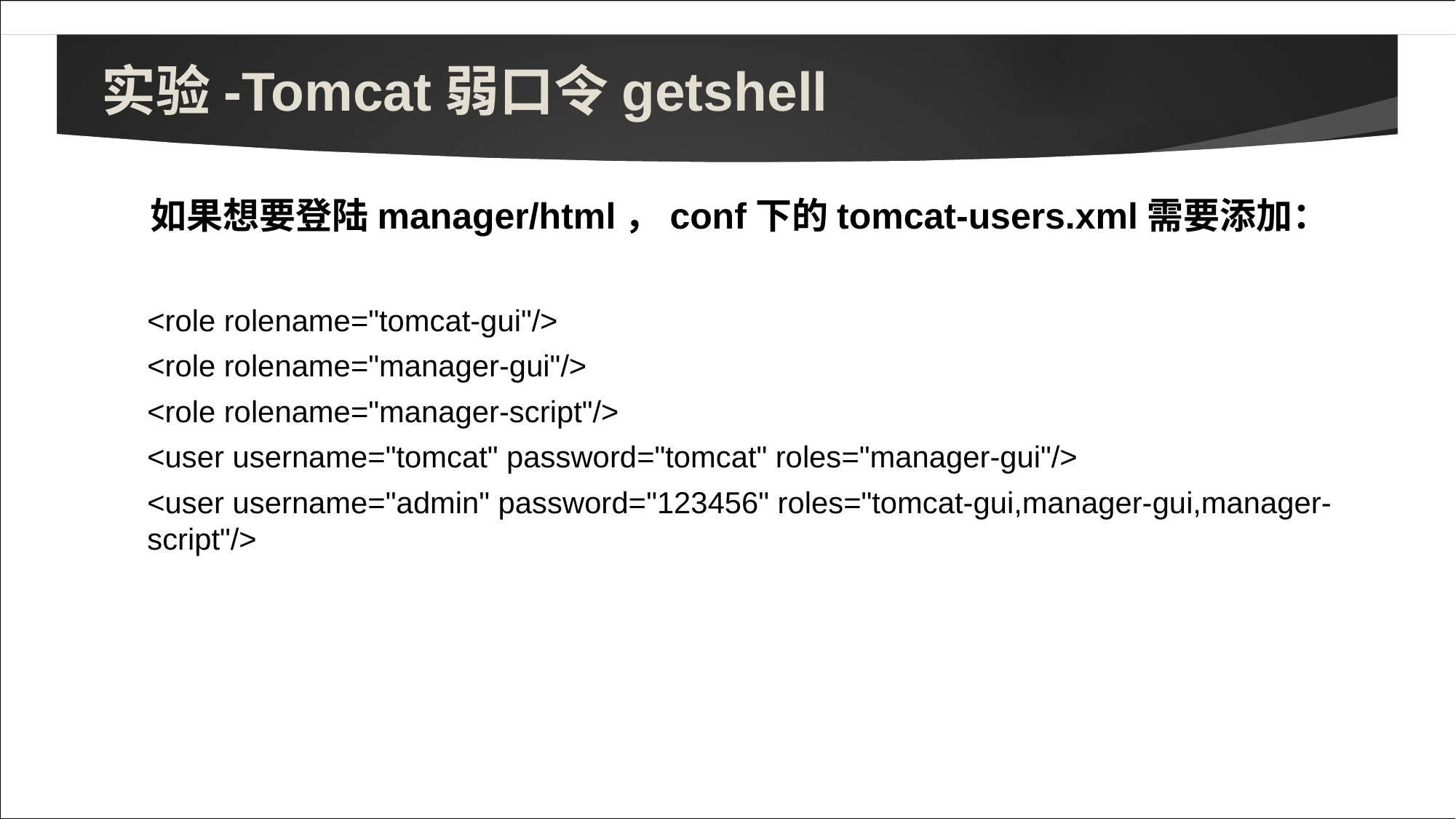

# 实验-Tomcat弱口令getshell
如果想要登陆manager/html，conf下的tomcat-users.xml需要添加：
<role rolename="tomcat-gui"/>
<role rolename="manager-gui"/>
<role rolename="manager-script"/>
<user username="tomcat" password="tomcat" roles="manager-gui"/>
<user username="admin" password="123456" roles="tomcat-gui,manager-gui,manager-script"/>